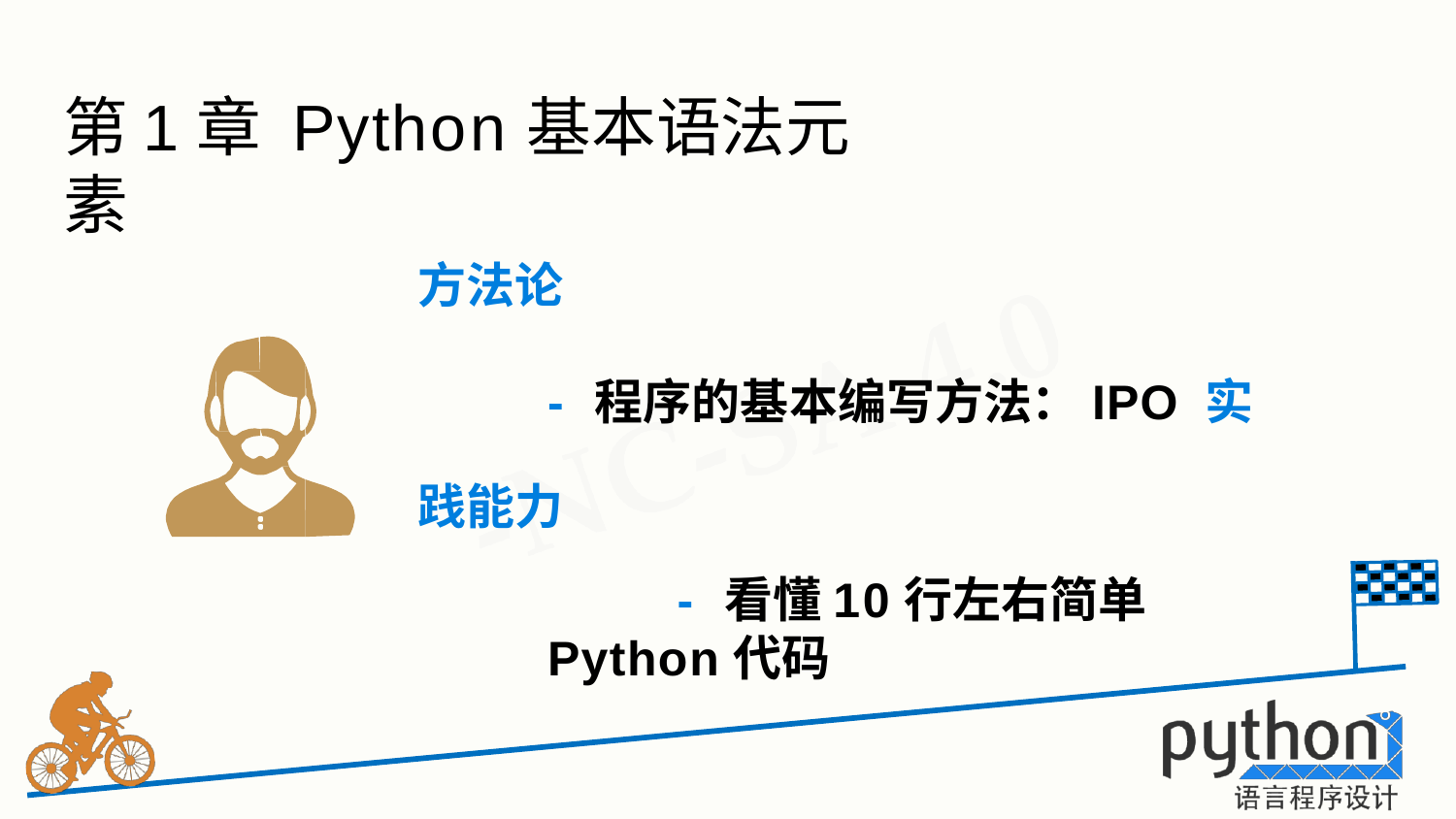

# 第1章 Python基本语法元素
方法论
- 程序的基本编写方法：IPO 实践能力
- 看懂10行左右简单Python代码